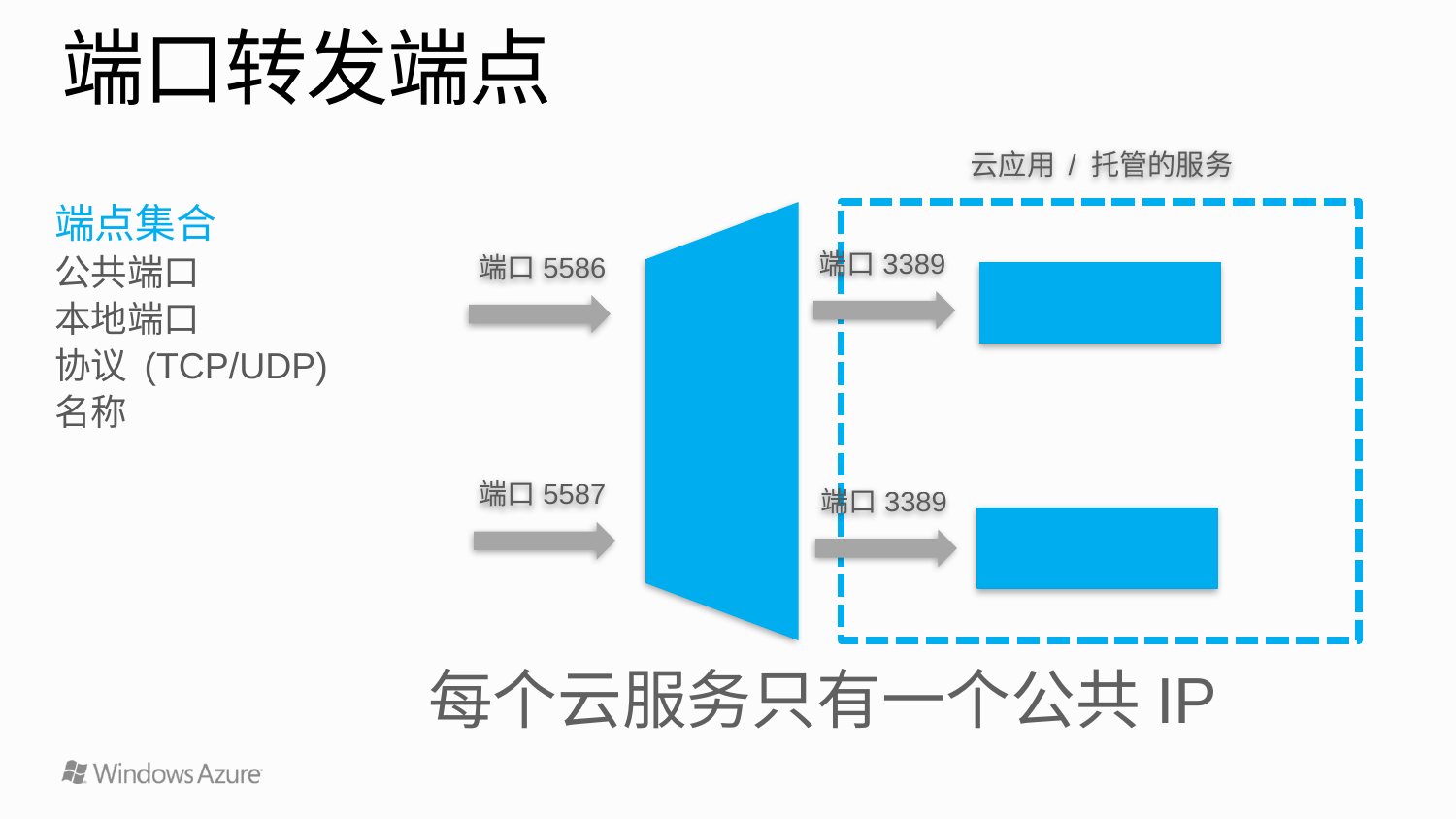

# 端口转发端点
云应用 / 托管的服务

端点集合
公共端口
本地端口
协议 (TCP/UDP)
名称
端口3389

端口5586

VM1
LB/IP
端口5587

端口3389

VM2
每个云服务只有一个公共IP